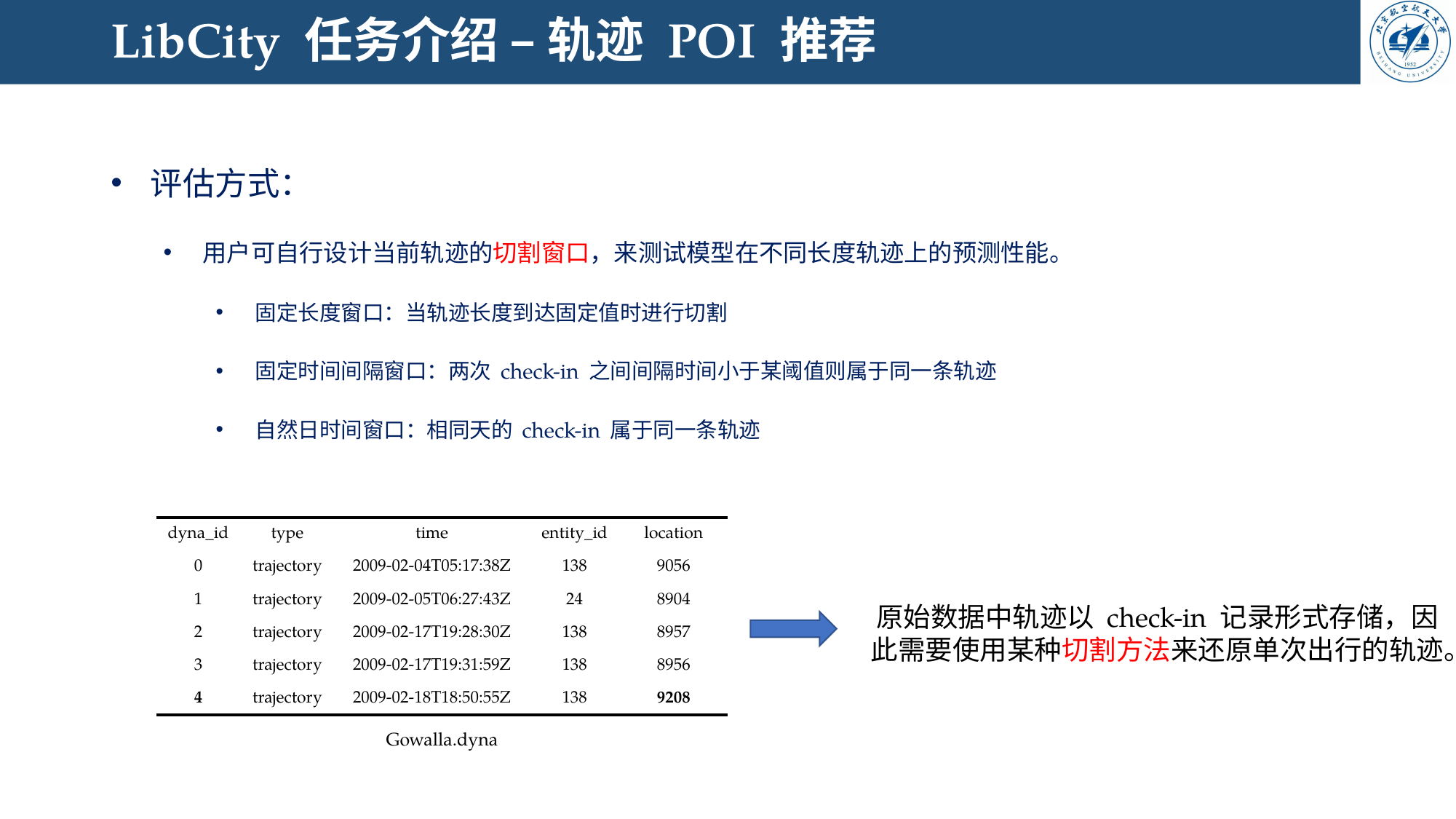

# LibCity 任务介绍 – 轨迹 POI 推荐
评估方式：
用户可自行设计当前轨迹的切割窗口，来测试模型在不同长度轨迹上的预测性能。
固定长度窗口：当轨迹长度到达固定值时进行切割
固定时间间隔窗口：两次 check-in 之间间隔时间小于某阈值则属于同一条轨迹
自然日时间窗口：相同天的 check-in 属于同一条轨迹
| dyna\_id | type | time | entity\_id | location |
| --- | --- | --- | --- | --- |
| 0 | trajectory | 2009-02-04T05:17:38Z | 138 | 9056 |
| 1 | trajectory | 2009-02-05T06:27:43Z | 24 | 8904 |
| 2 | trajectory | 2009-02-17T19:28:30Z | 138 | 8957 |
| 3 | trajectory | 2009-02-17T19:31:59Z | 138 | 8956 |
| 4 | trajectory | 2009-02-18T18:50:55Z | 138 | 9208 |
原始数据中轨迹以 check-in 记录形式存储，因此需要使用某种切割方法来还原单次出行的轨迹。

Gowalla.dyna